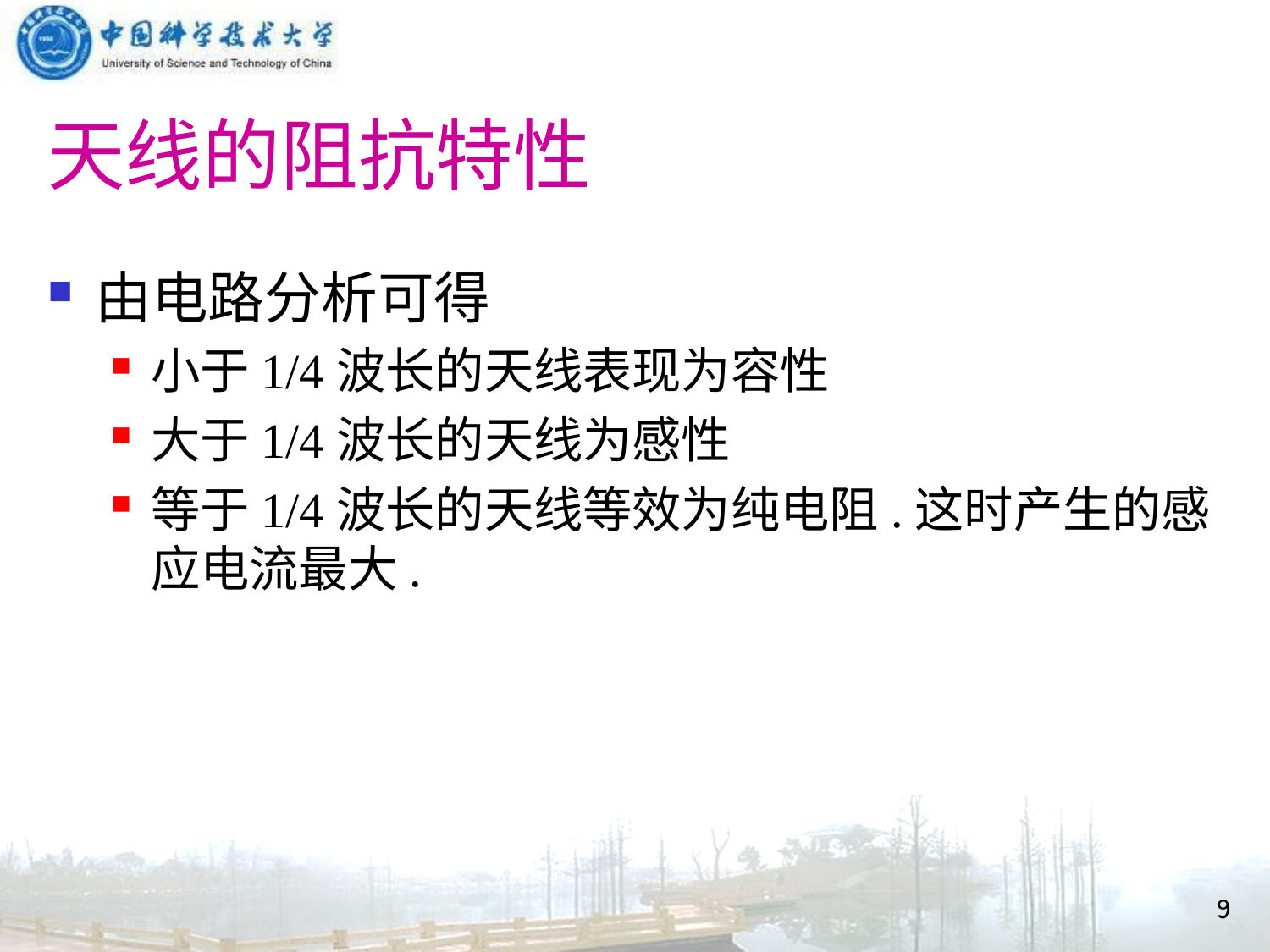

# 天线的阻抗特性
由电路分析可得
小于1/4波长的天线表现为容性
大于1/4波长的天线为感性
等于1/4波长的天线等效为纯电阻.这时产生的感应电流最大.

9